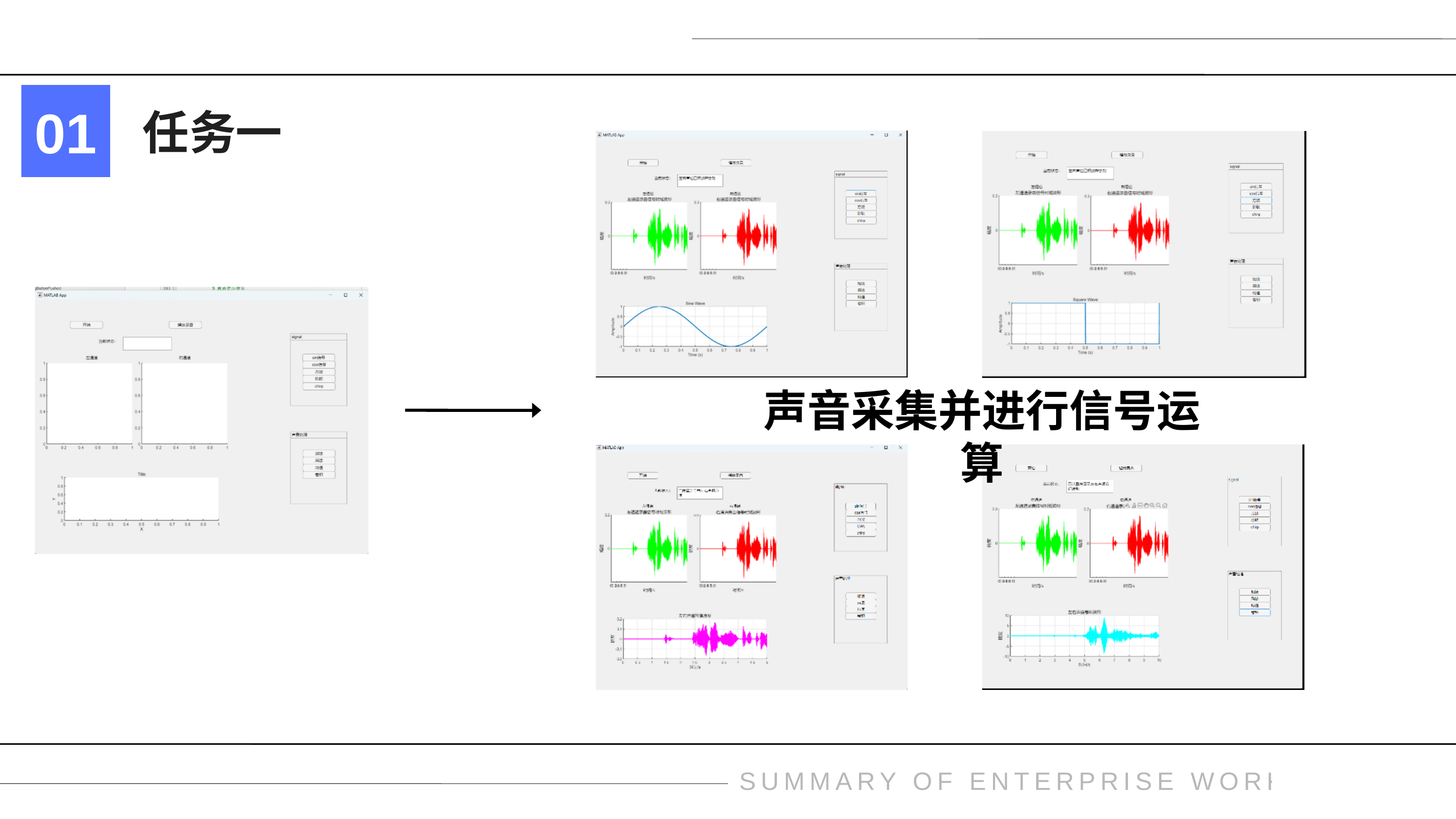

01
任务一

声音采集并进行信号运算

SUMMARY OF ENTERPRISE WORK REPORT